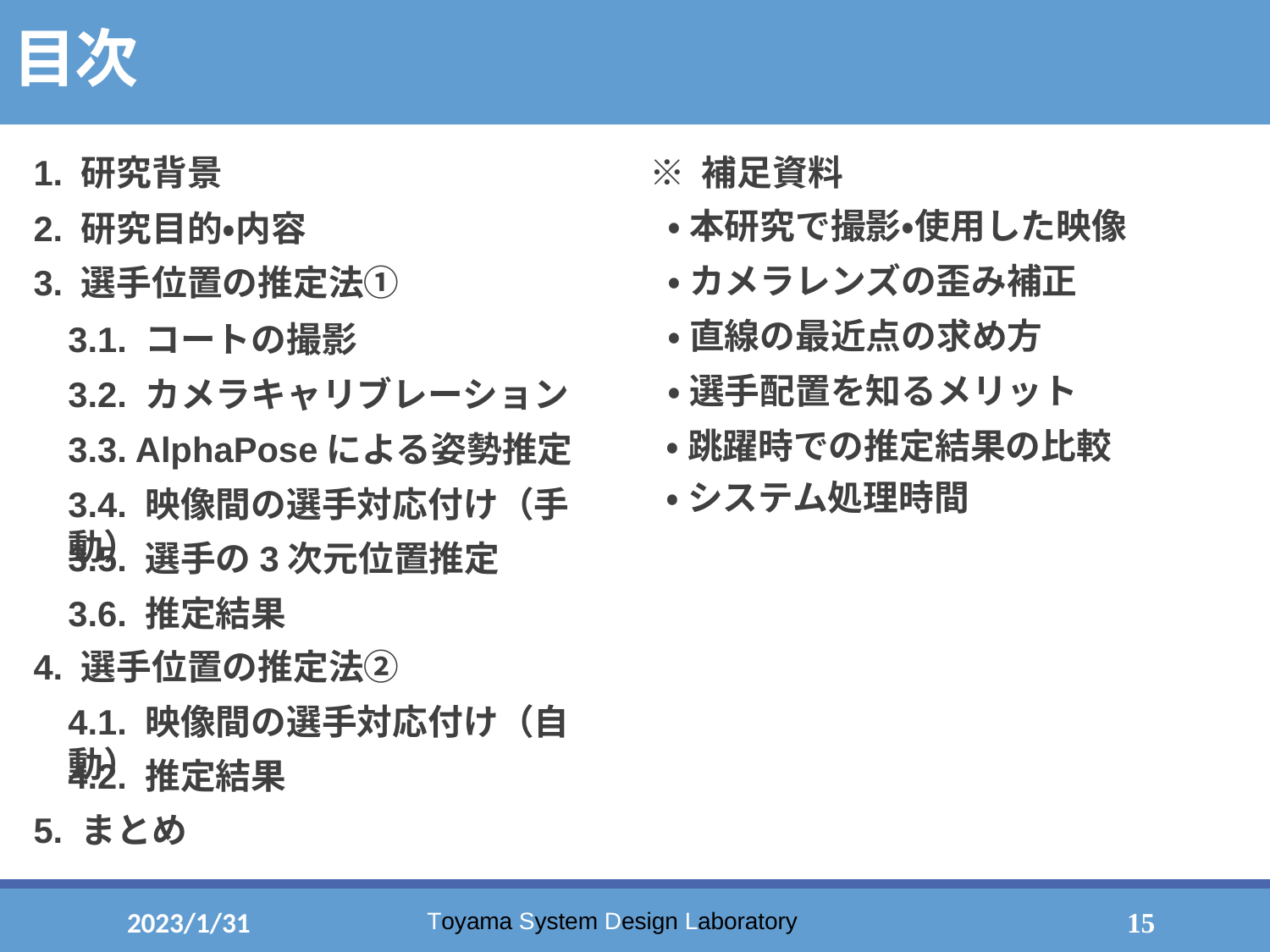

# 目次

1. 研究背景
※ 補足資料
・ 本研究で撮影・使用した映像
2. 研究目的・内容
・ カメラレンズの歪み補正
3. 選手位置の推定法①
・ 直線の最近点の求め方
3.1. コートの撮影
・ 選手配置を知るメリット
3.2. カメラキャリブレーション
・ 跳躍時での推定結果の比較
3.3. AlphaPoseによる姿勢推定
・ システム処理時間
3.4. 映像間の選手対応付け（手動）
3.5. 選手の3次元位置推定
3.6. 推定結果
4. 選手位置の推定法②
4.1. 映像間の選手対応付け（自動）
4.2. 推定結果
5. まとめ
2023/1/31
15